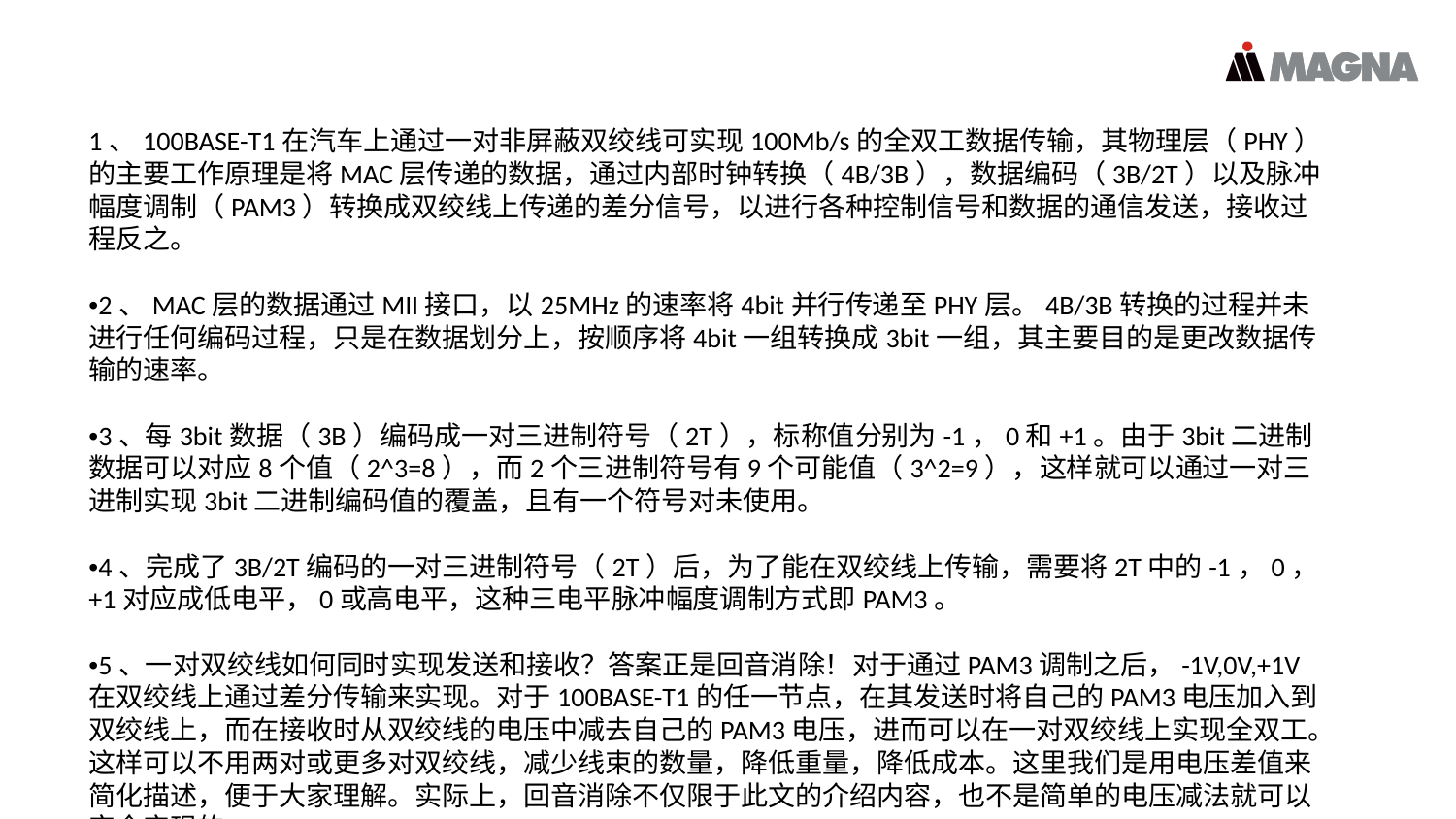

1、100BASE-T1在汽车上通过一对非屏蔽双绞线可实现100Mb/s的全双工数据传输，其物理层（PHY）的主要工作原理是将MAC层传递的数据，通过内部时钟转换（4B/3B），数据编码（3B/2T）以及脉冲幅度调制（PAM3）转换成双绞线上传递的差分信号，以进行各种控制信号和数据的通信发送，接收过程反之。

•2、MAC层的数据通过MII接口，以25MHz的速率将4bit并行传递至PHY层。4B/3B转换的过程并未进行任何编码过程，只是在数据划分上，按顺序将4bit一组转换成3bit一组，其主要目的是更改数据传输的速率。

•3、每3bit数据（3B）编码成一对三进制符号（2T），标称值分别为-1，0和+1。由于3bit二进制数据可以对应8个值（2^3=8），而2个三进制符号有9个可能值（3^2=9），这样就可以通过一对三进制实现3bit二进制编码值的覆盖，且有一个符号对未使用。

•4、完成了3B/2T编码的一对三进制符号（2T）后，为了能在双绞线上传输，需要将2T中的-1，0，+1对应成低电平，0或高电平，这种三电平脉冲幅度调制方式即PAM3。

•5、一对双绞线如何同时实现发送和接收？答案正是回音消除！对于通过PAM3调制之后，-1V,0V,+1V在双绞线上通过差分传输来实现。对于100BASE-T1的任一节点，在其发送时将自己的PAM3电压加入到双绞线上，而在接收时从双绞线的电压中减去自己的PAM3电压，进而可以在一对双绞线上实现全双工。这样可以不用两对或更多对双绞线，减少线束的数量，降低重量，降低成本。这里我们是用电压差值来简化描述，便于大家理解。实际上，回音消除不仅限于此文的介绍内容，也不是简单的电压减法就可以完全实现的。